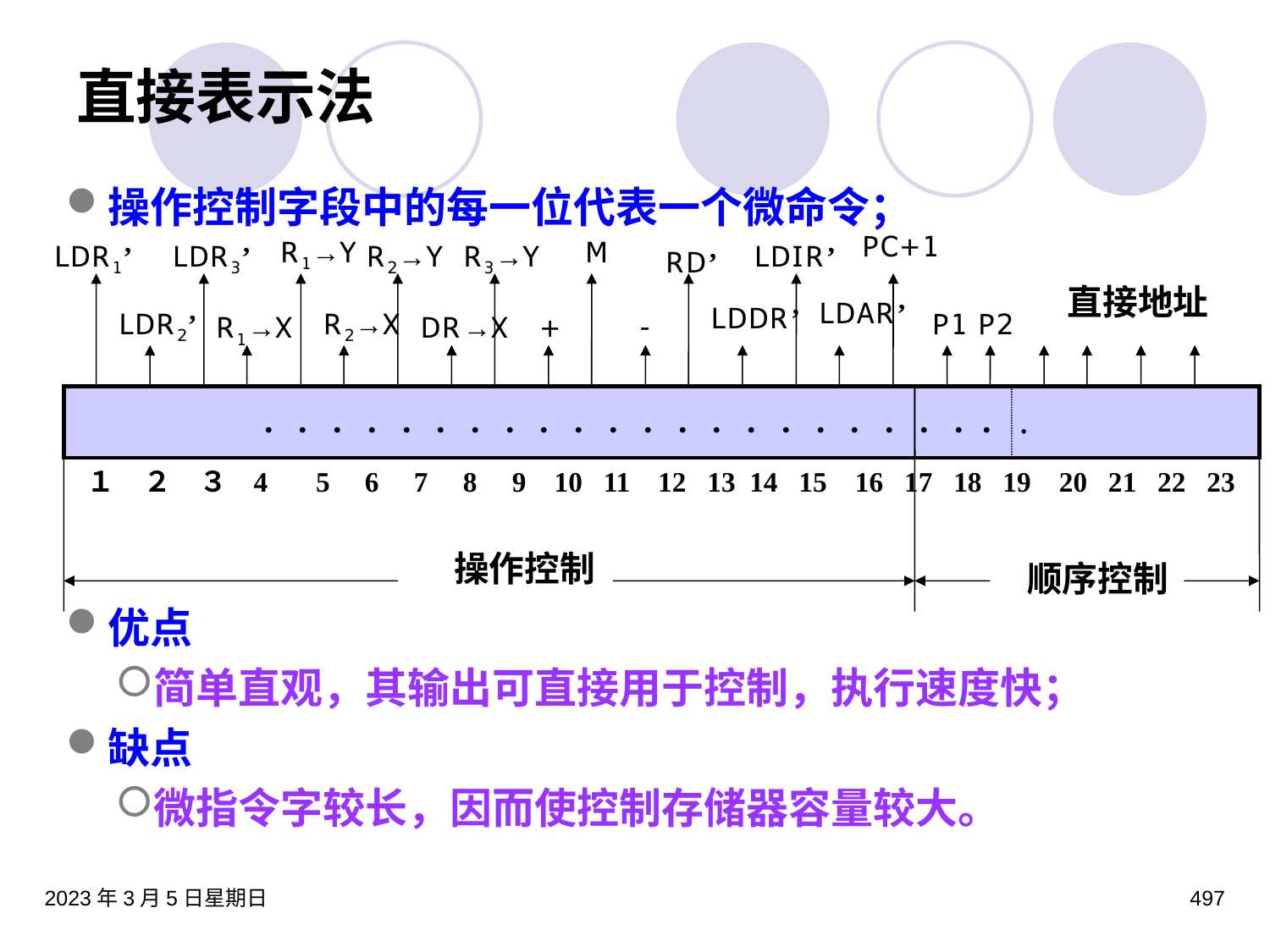

# 直接表示法
操作控制字段中的每一位代表一个微命令；

优点
简单直观，其输出可直接用于控制，执行速度快；
缺点
微指令字较长，因而使控制存储器容量较大。
PC+1
R1→Y
   M
LDR1’
LDR3’
R2→Y
R3→Y
LDIR’
 RD’

直接地址
LDAR’
LDDR’
LDR2’
R2→X
  P1
 P2
R1→X
DR→X
    +
   -

． ． ． ． ． ． ． ． ． ． ． ． ． ． ． ． ． ． ． ． ．． .

１　２　３   4　 5     6     7     8     9    10   11    12   13  14   15    16   17   18   19    20   21   22   23
   操作控制
  顺序控制

2023年3月5日星期日
497